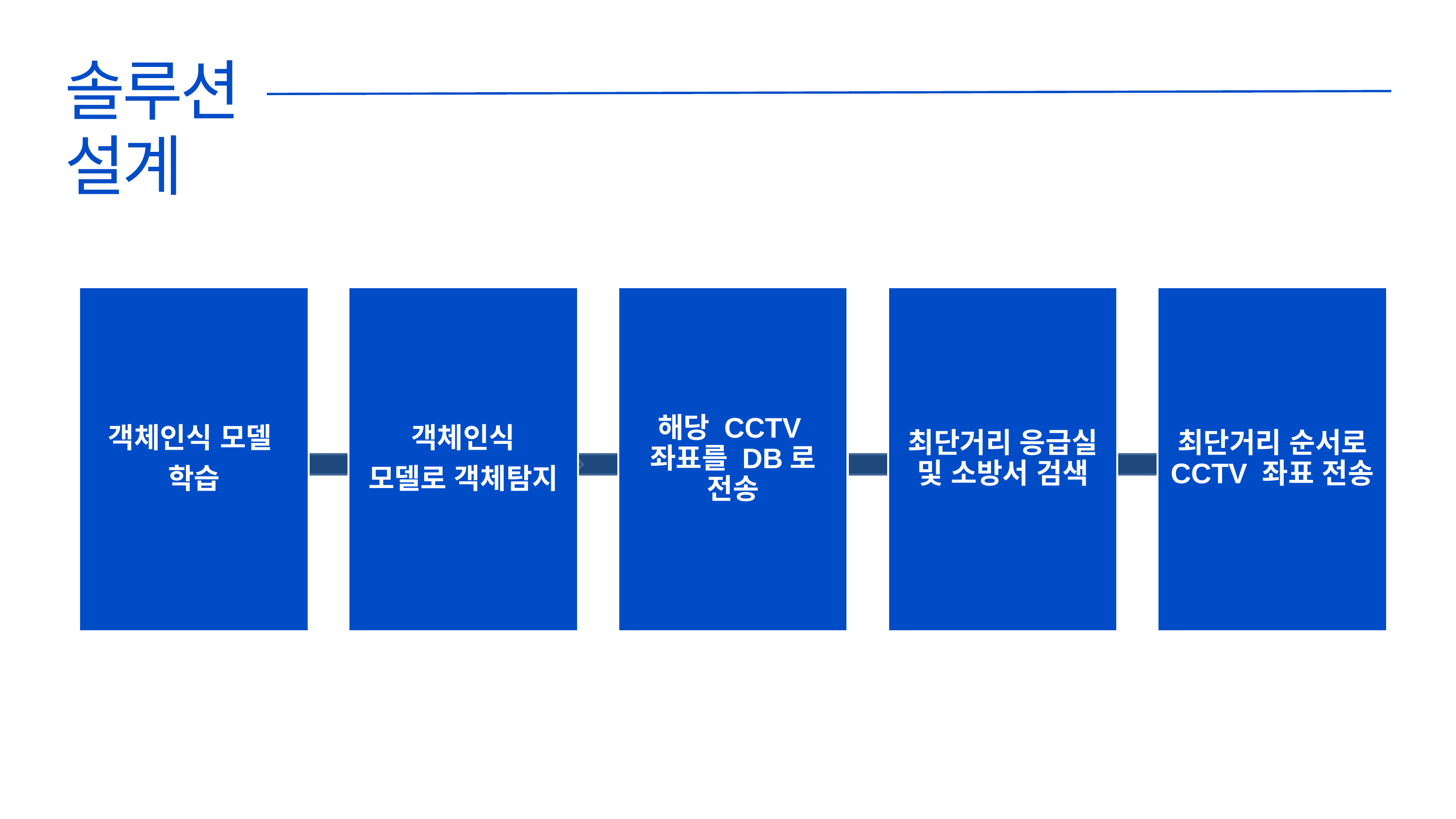

솔루션
설계

객체인식 모델
학습
객체인식
모델로 객체탐지
해당 CCTV좌표를 DB로 전송
최단거리 응급실 및 소방서 검색
최단거리 순서로 CCTV 좌표 전송